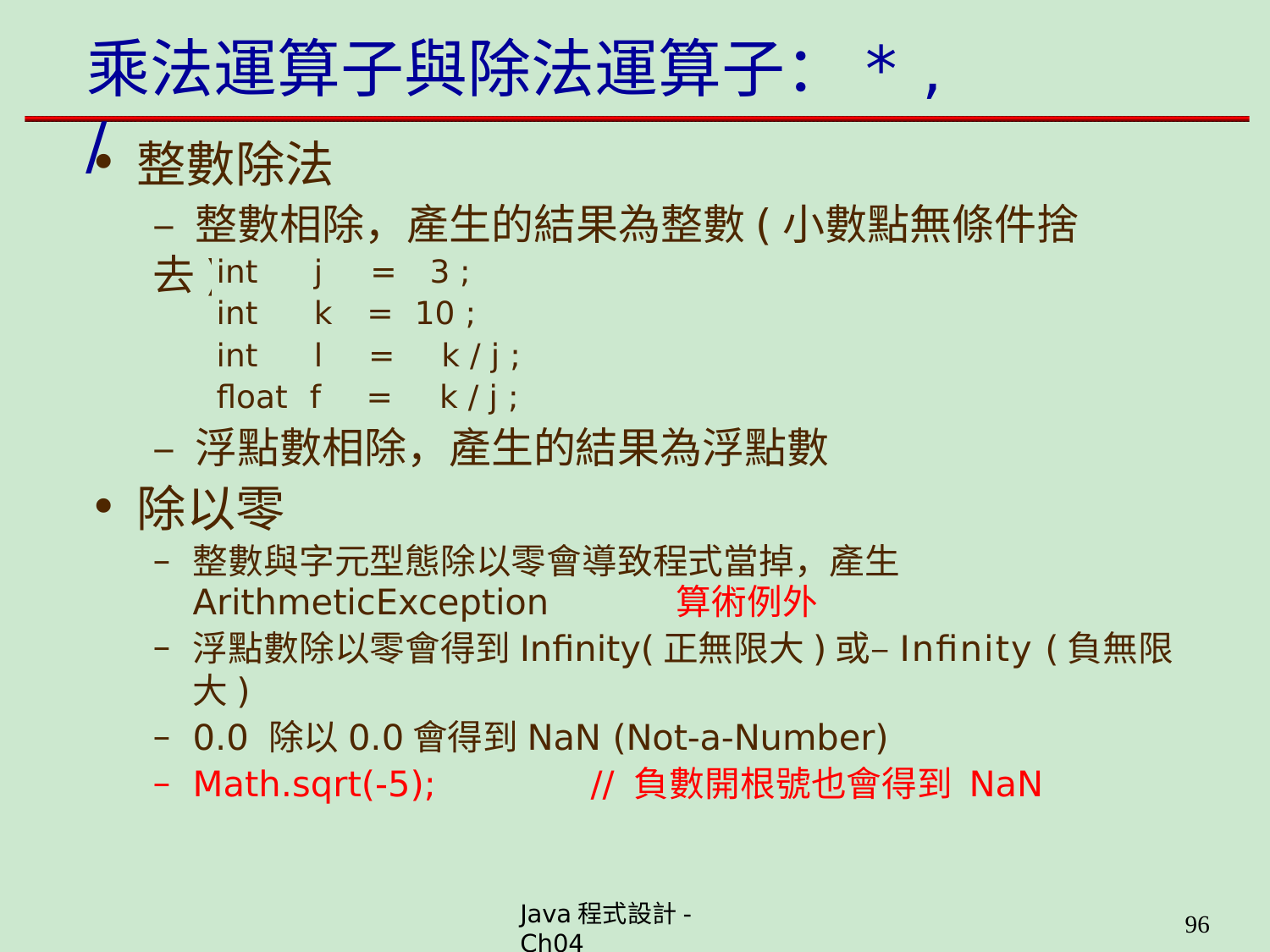

# 乘法運算子與除法運算子：*	,	/
整數除法
– 整數相除，產生的結果為整數(小數點無條件捨去)
| int | j | = | 3 ; |
| --- | --- | --- | --- |
| int | k | = | 10 ; |
| int | l | = | k / j ; |
| float | f | = | k / j ; |
– 浮點數相除，產生的結果為浮點數
除以零
整數與字元型態除以零會導致程式當掉，產生
ArithmeticException	算術例外
浮點數除以零會得到Infinity(正無限大)或–Infinity (負無限大)
0.0 除以0.0會得到NaN (Not-a-Number)
Math.sqrt(-5);	// 負數開根號也會得到 NaN
Java程式設計-Ch04
96